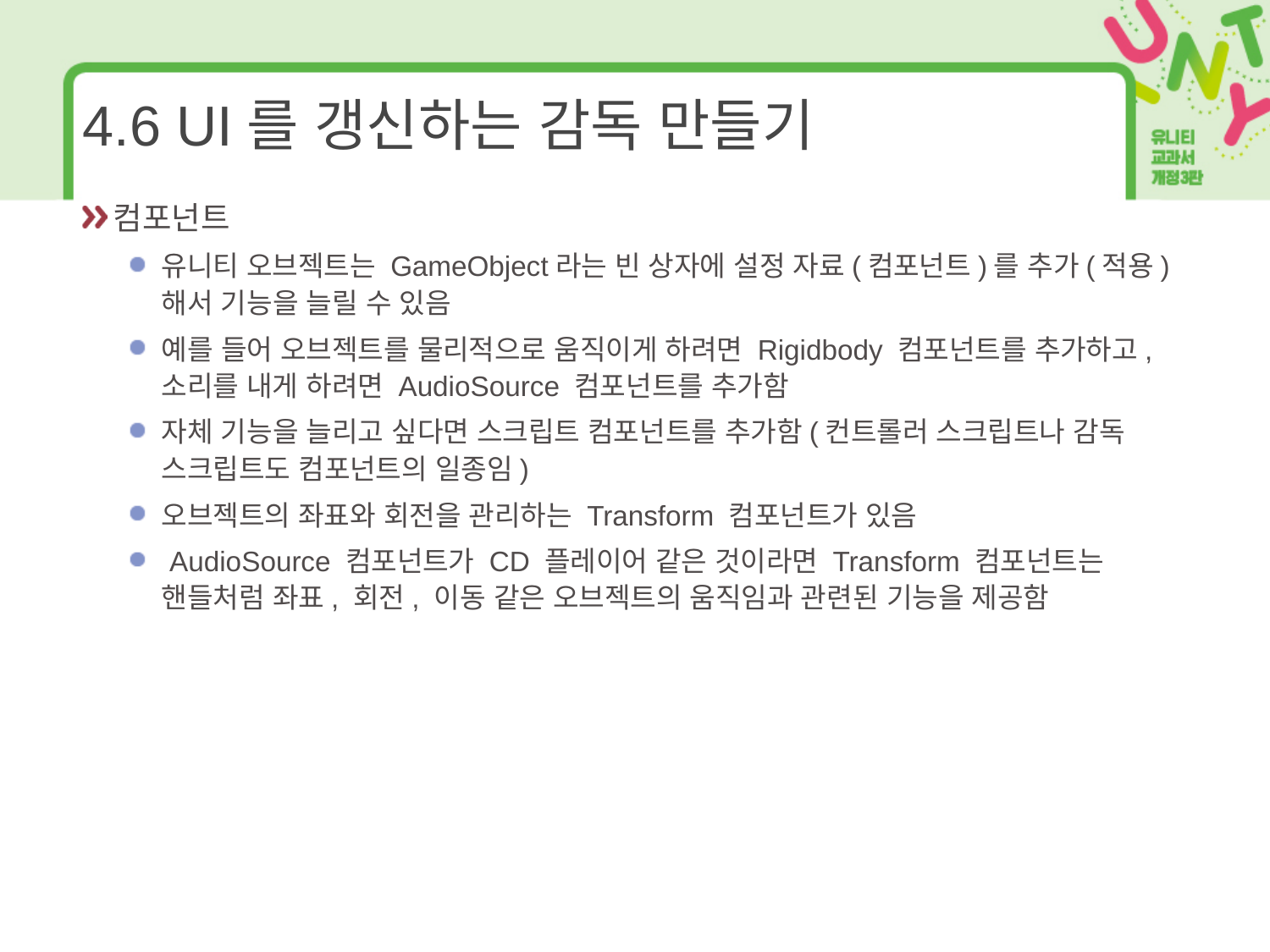

# 4.6 UI를 갱신하는 감독 만들기
컴포넌트
유니티 오브젝트는 GameObject라는 빈 상자에 설정 자료(컴포넌트)를 추가(적용)해서 기능을 늘릴 수 있음
예를 들어 오브젝트를 물리적으로 움직이게 하려면 Rigidbody 컴포넌트를 추가하고, 소리를 내게 하려면 AudioSource 컴포넌트를 추가함
자체 기능을 늘리고 싶다면 스크립트 컴포넌트를 추가함(컨트롤러 스크립트나 감독 스크립트도 컴포넌트의 일종임)
오브젝트의 좌표와 회전을 관리하는 Transform 컴포넌트가 있음
 AudioSource 컴포넌트가 CD 플레이어 같은 것이라면 Transform 컴포넌트는 핸들처럼 좌표, 회전, 이동 같은 오브젝트의 움직임과 관련된 기능을 제공함